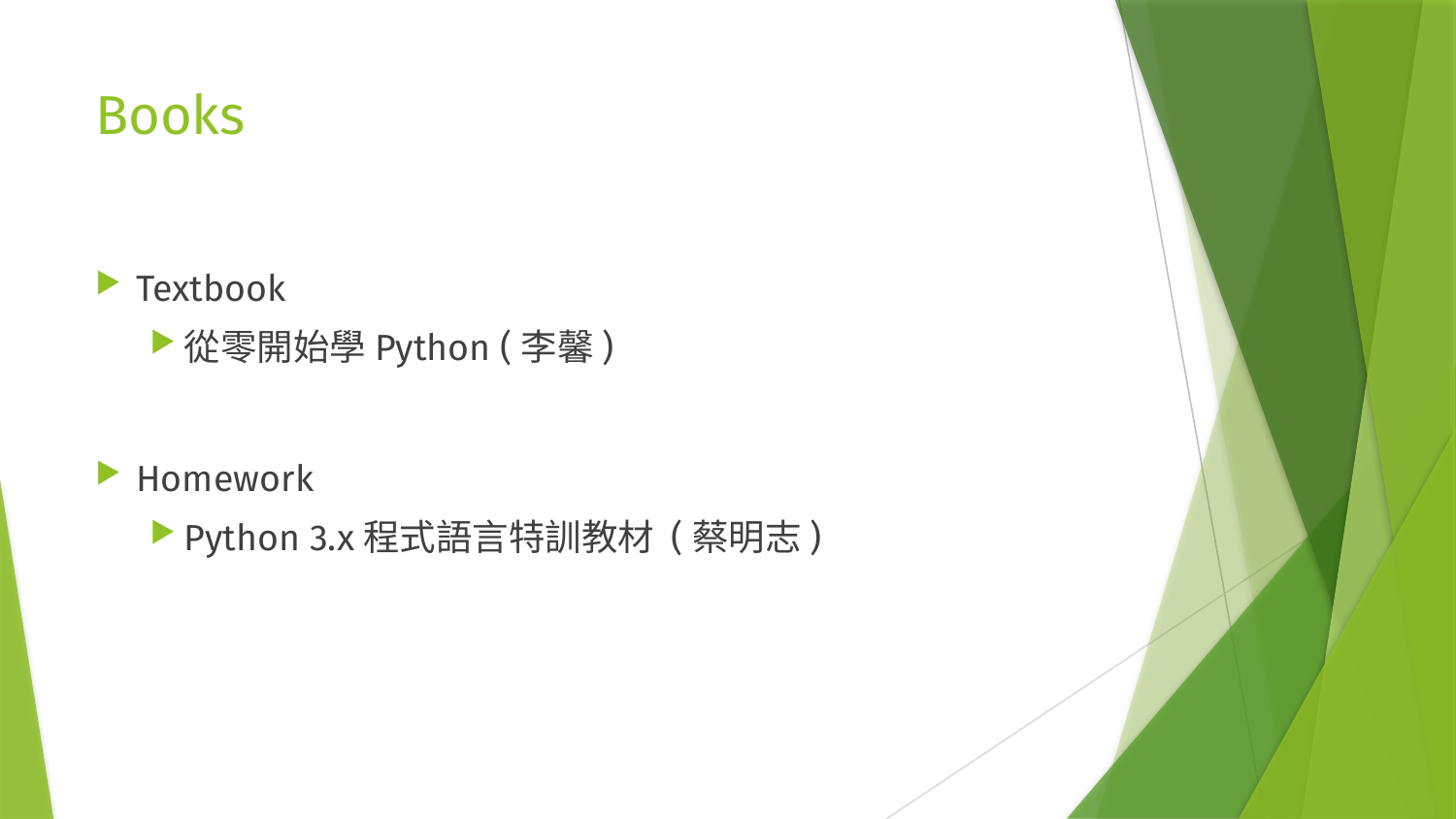

# Books
Textbook
從零開始學Python (李馨)

Homework
Python 3.x程式語言特訓教材 (蔡明志)